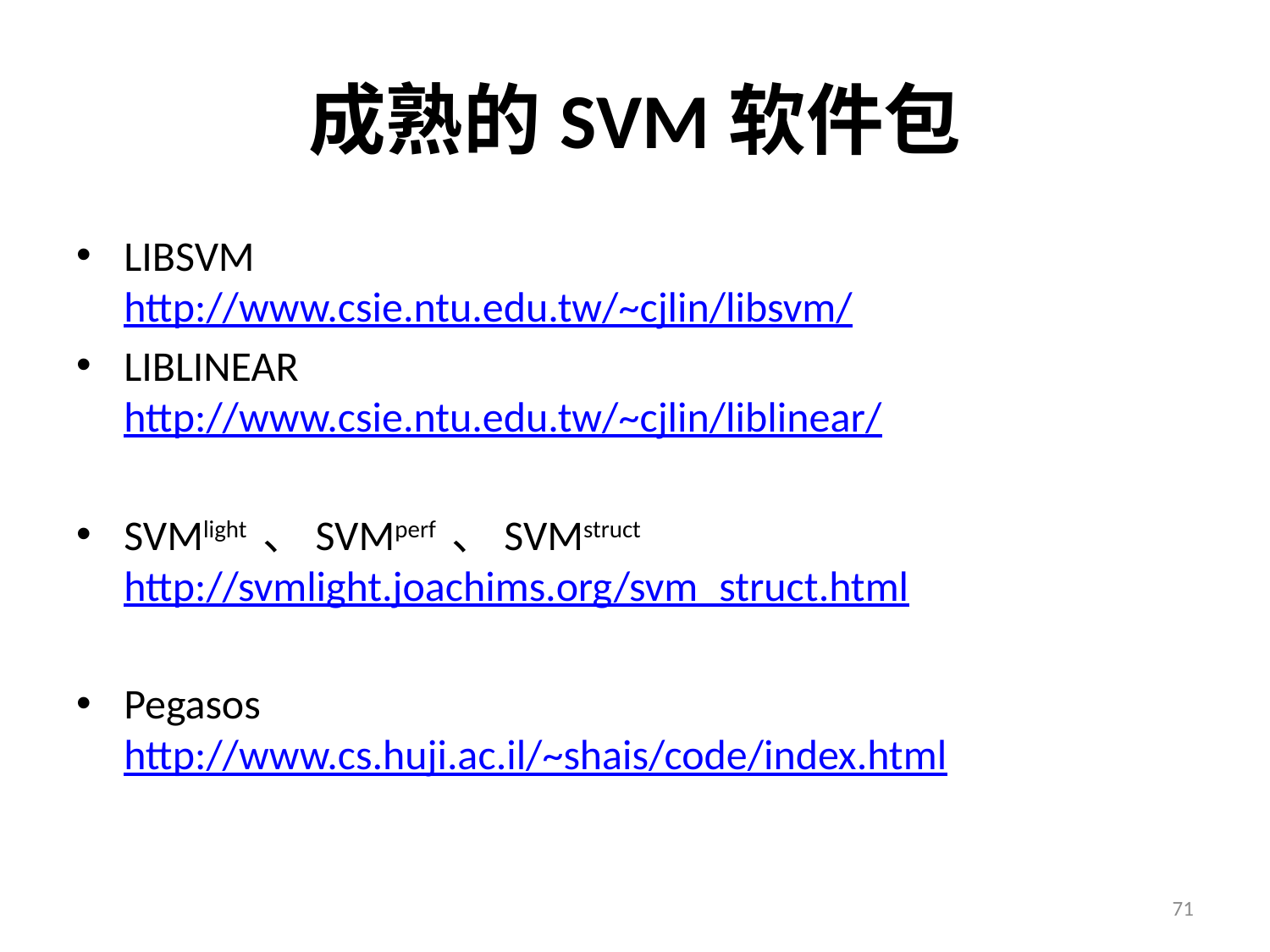

# 成熟的SVM软件包
LIBSVM
http://www.csie.ntu.edu.tw/~cjlin/libsvm/
LIBLINEAR
http://www.csie.ntu.edu.tw/~cjlin/liblinear/

SVMlight 、SVMperf 、SVMstruct
http://svmlight.joachims.org/svm_struct.html

Pegasos
http://www.cs.huji.ac.il/~shais/code/index.html
71